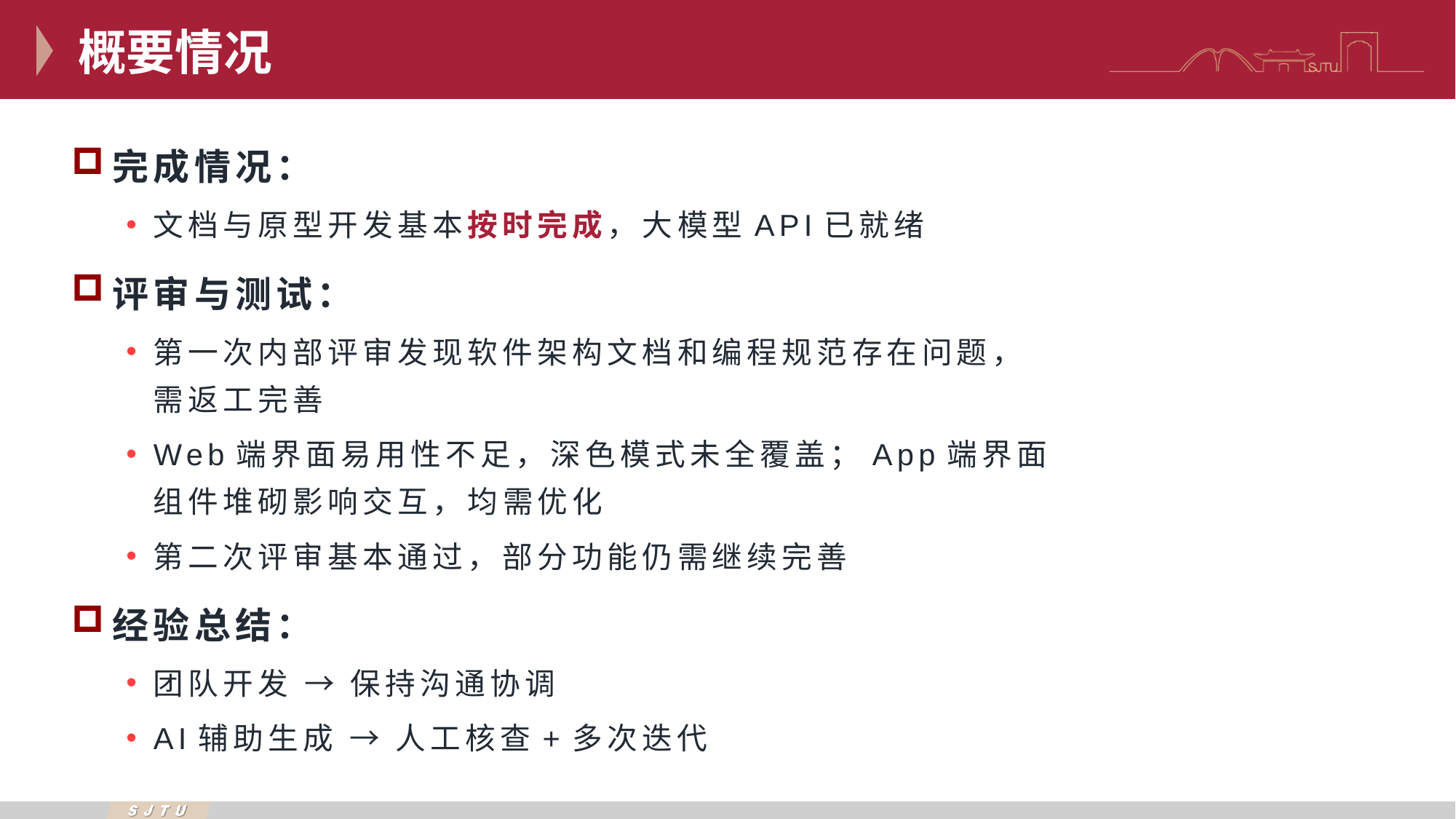

概要情况
完成情况：
文档与原型开发基本按时完成，大模型API已就绪
评审与测试：
第一次内部评审发现软件架构文档和编程规范存在问题，需返工完善
Web端界面易用性不足，深色模式未全覆盖；App端界面组件堆砌影响交互，均需优化
第二次评审基本通过，部分功能仍需继续完善
经验总结：
团队开发 → 保持沟通协调
AI辅助生成 → 人工核查+多次迭代
14